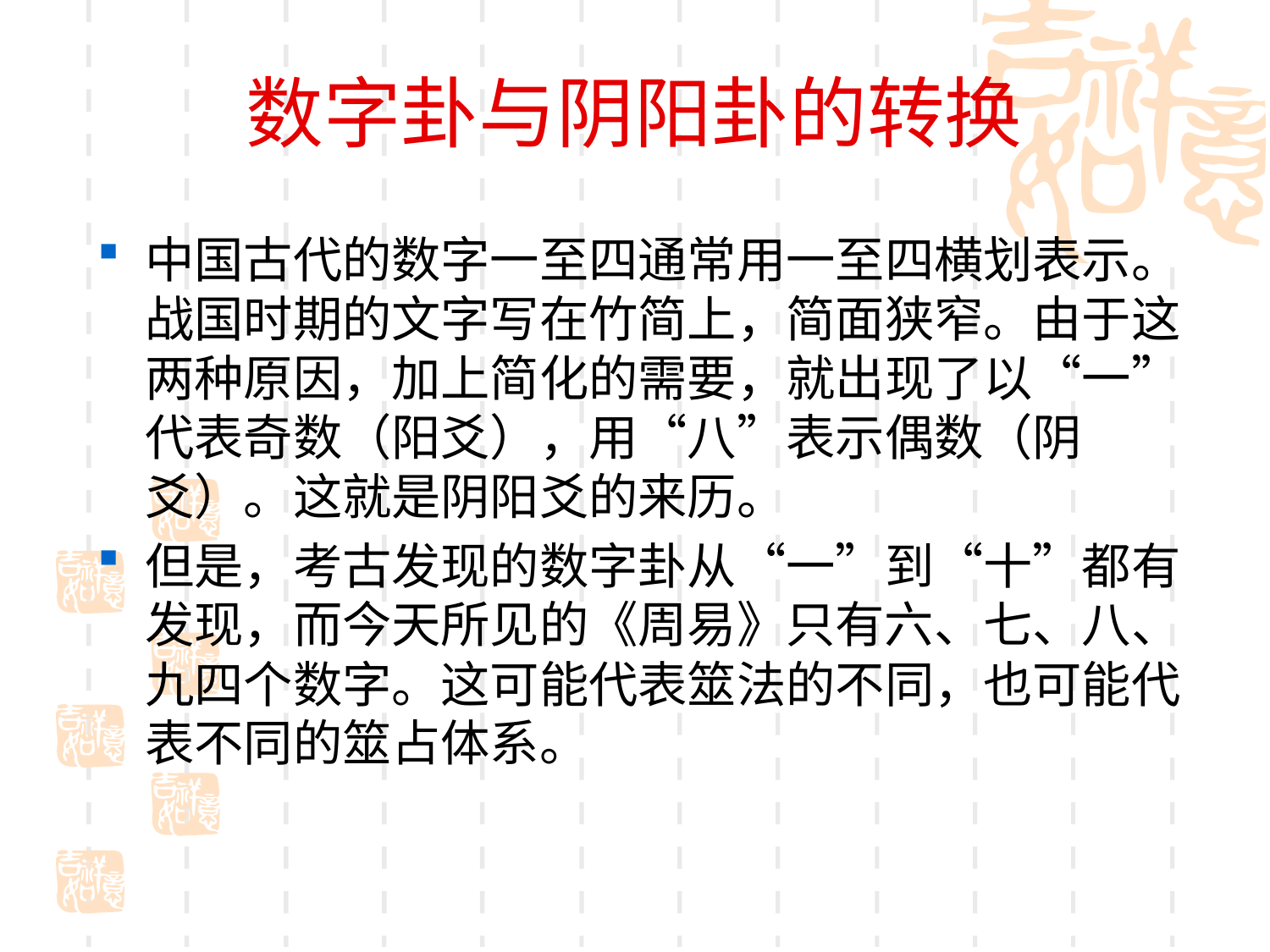

# 数字卦与阴阳卦的转换
中国古代的数字一至四通常用一至四横划表示。战国时期的文字写在竹简上，简面狭窄。由于这两种原因，加上简化的需要，就出现了以“一”代表奇数（阳爻），用“八”表示偶数（阴爻）。这就是阴阳爻的来历。
但是，考古发现的数字卦从“一”到“十”都有发现，而今天所见的《周易》只有六、七、八、九四个数字。这可能代表筮法的不同，也可能代表不同的筮占体系。